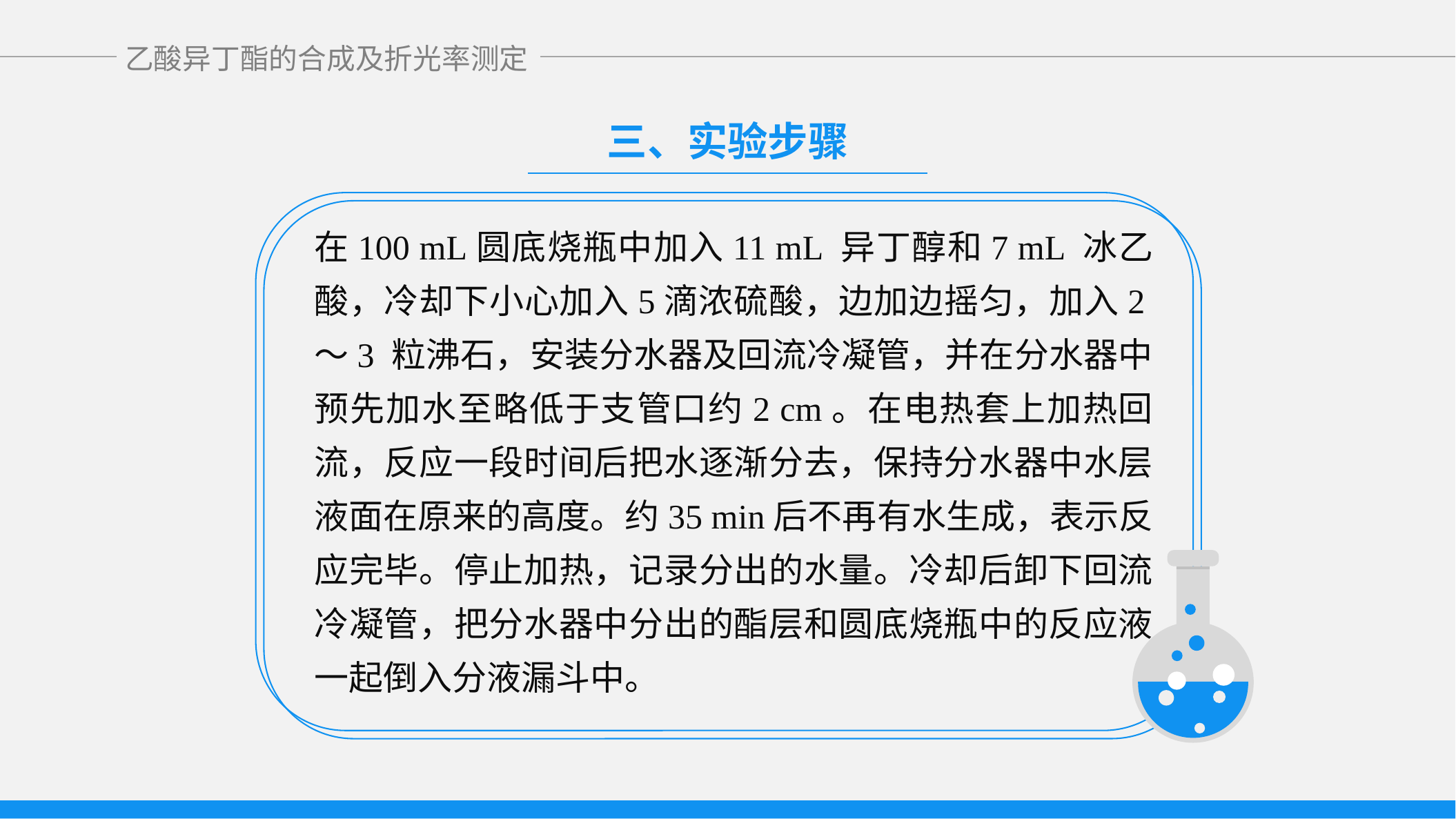

三、实验步骤

在100 mL圆底烧瓶中加入11 mL 异丁醇和7 mL 冰乙酸，冷却下小心加入5滴浓硫酸，边加边摇匀，加入2～3 粒沸石，安装分水器及回流冷凝管，并在分水器中预先加水至略低于支管口约2 cm。在电热套上加热回流，反应一段时间后把水逐渐分去，保持分水器中水层液面在原来的高度。约35 min后不再有水生成，表示反应完毕。停止加热，记录分出的水量。冷却后卸下回流冷凝管，把分水器中分出的酯层和圆底烧瓶中的反应液一起倒入分液漏斗中。